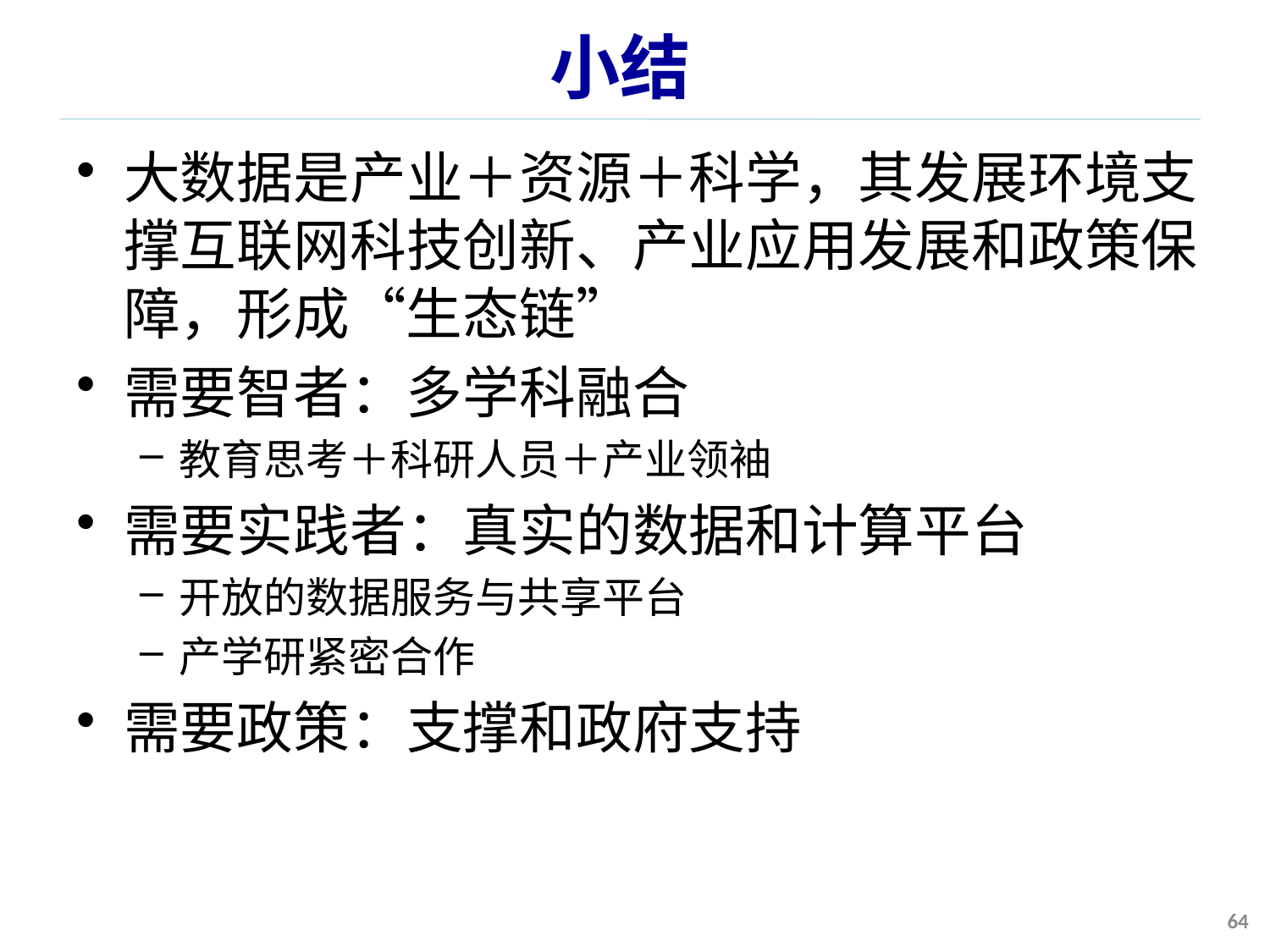

# 小结
大数据是产业＋资源＋科学，其发展环境支撑互联网科技创新、产业应用发展和政策保障，形成“生态链”
需要智者：多学科融合
教育思考＋科研人员＋产业领袖
需要实践者：真实的数据和计算平台
开放的数据服务与共享平台
产学研紧密合作
需要政策：支撑和政府支持
64